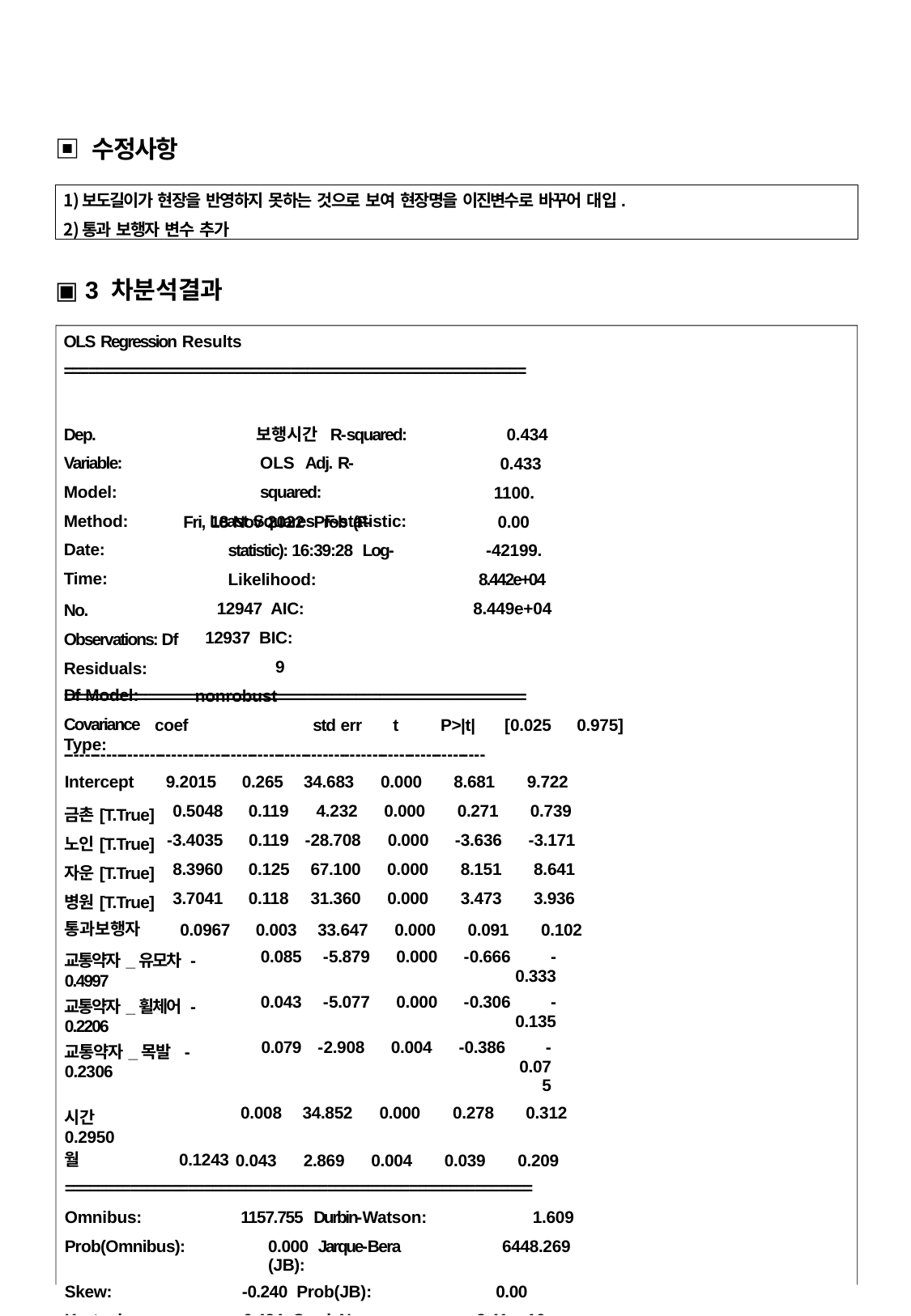

▣ 수정사항
보도길이가 현장을 반영하지 못하는 것으로 보여 현장명을 이진변수로 바꾸어 대입.
통과 보행자 변수 추가
▣ 3 차분석결과
OLS Regression Results
=========================================================

Dep. Variable: Model: Method: Date:
Time:
No. Observations: Df Residuals:
Df Model:
Covariance Type:
0.434
0.433
1100.
0.00
-42199. 8.442e+04
8.449e+04
보행시간 R-squared: OLS Adj. R-squared:
Least Squares F-statistic:
Fri, 18 Nov 2022 Prob (F-statistic): 16:39:28 Log-Likelihood:
12947 AIC:
12937 BIC:
9
nonrobust
=========================================================
coef	std err	t	P>|t|	[0.025	0.975]
------------------------------------------------------------------------------
| Intercept | 9.2015 | 0.265 | 34.683 | 0.000 | 8.681 | 9.722 |
| --- | --- | --- | --- | --- | --- | --- |
| 금촌[T.True] | 0.5048 | 0.119 | 4.232 | 0.000 | 0.271 | 0.739 |
| 노인[T.True] | -3.4035 | 0.119 | -28.708 | 0.000 | -3.636 | -3.171 |
| 자운[T.True] | 8.3960 | 0.125 | 67.100 | 0.000 | 8.151 | 8.641 |
| 병원[T.True] | 3.7041 | 0.118 | 31.360 | 0.000 | 3.473 | 3.936 |
| 통과보행자 | 0.0967 | 0.003 | 33.647 | 0.000 | 0.091 | 0.102 |
| 교통약자\_유모차 -0.4997 |  | 0.085 | -5.879 | 0.000 | -0.666 | -0.333 |
| 교통약자\_휠체어 -0.2206 |  | 0.043 | -5.077 | 0.000 | -0.306 | -0.135 |
| 교통약자\_목발 -0.2306 |  | 0.079 | -2.908 | 0.004 | -0.386 | -0.075 |
| 시간 0.2950 |  | 0.008 | 34.852 | 0.000 | 0.278 | 0.312 |
| 월 0.1243 |  | 0.043 | 2.869 | 0.004 | 0.039 | 0.209 |
| ========================================================= |  |  |  |  |  |  |
| Omnibus: |  | 1157.755 Durbin-Watson: |  |  | 1.609 |  |
| Prob(Omnibus): |  | 0.000 Jarque-Bera (JB): |  |  | 6448.269 |  |
| Skew: |  | -0.240 Prob(JB): |  |  | 0.00 |  |
| Kurtosis: |  | 6.424 Cond. No. |  |  | 3.41e+16 |  |